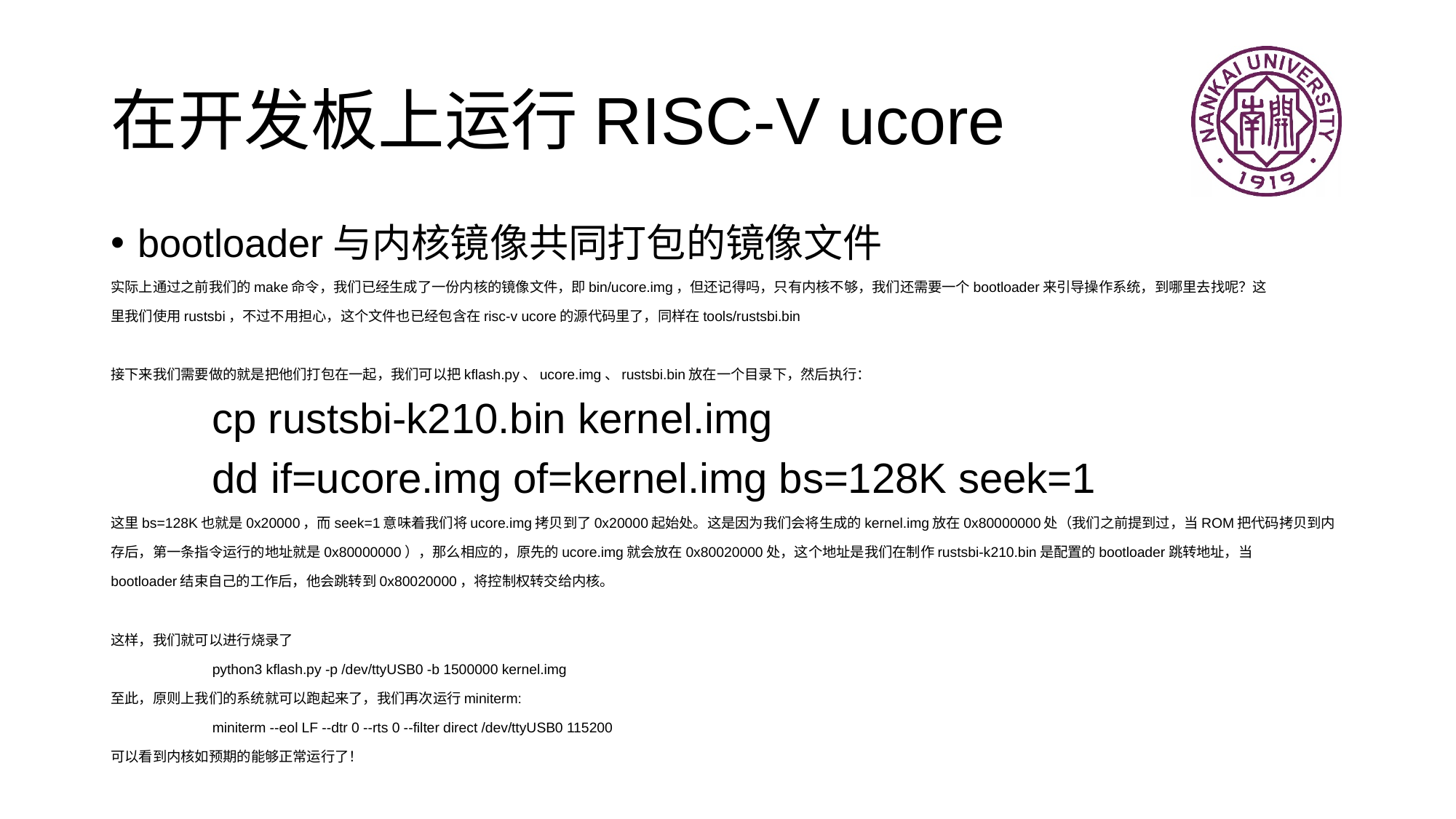

# 在开发板上运行RISC-V ucore
bootloader与内核镜像共同打包的镜像文件
实际上通过之前我们的make命令，我们已经生成了一份内核的镜像文件，即bin/ucore.img，但还记得吗，只有内核不够，我们还需要一个bootloader来引导操作系统，到哪里去找呢？这
里我们使用rustsbi，不过不用担心，这个文件也已经包含在risc-v ucore的源代码里了，同样在tools/rustsbi.bin

接下来我们需要做的就是把他们打包在一起，我们可以把kflash.py、ucore.img、rustsbi.bin放在一个目录下，然后执行：
	cp rustsbi-k210.bin kernel.img
	dd if=ucore.img of=kernel.img bs=128K seek=1
这里bs=128K也就是0x20000，而seek=1意味着我们将ucore.img拷贝到了0x20000起始处。这是因为我们会将生成的kernel.img放在0x80000000处（我们之前提到过，当ROM把代码拷贝到内
存后，第一条指令运行的地址就是0x80000000），那么相应的，原先的ucore.img就会放在0x80020000处，这个地址是我们在制作rustsbi-k210.bin是配置的bootloader跳转地址，当
bootloader结束自己的工作后，他会跳转到0x80020000，将控制权转交给内核。

这样，我们就可以进行烧录了
	python3 kflash.py -p /dev/ttyUSB0 -b 1500000 kernel.img
至此，原则上我们的系统就可以跑起来了，我们再次运行miniterm:
	miniterm --eol LF --dtr 0 --rts 0 --filter direct /dev/ttyUSB0 115200
可以看到内核如预期的能够正常运行了！